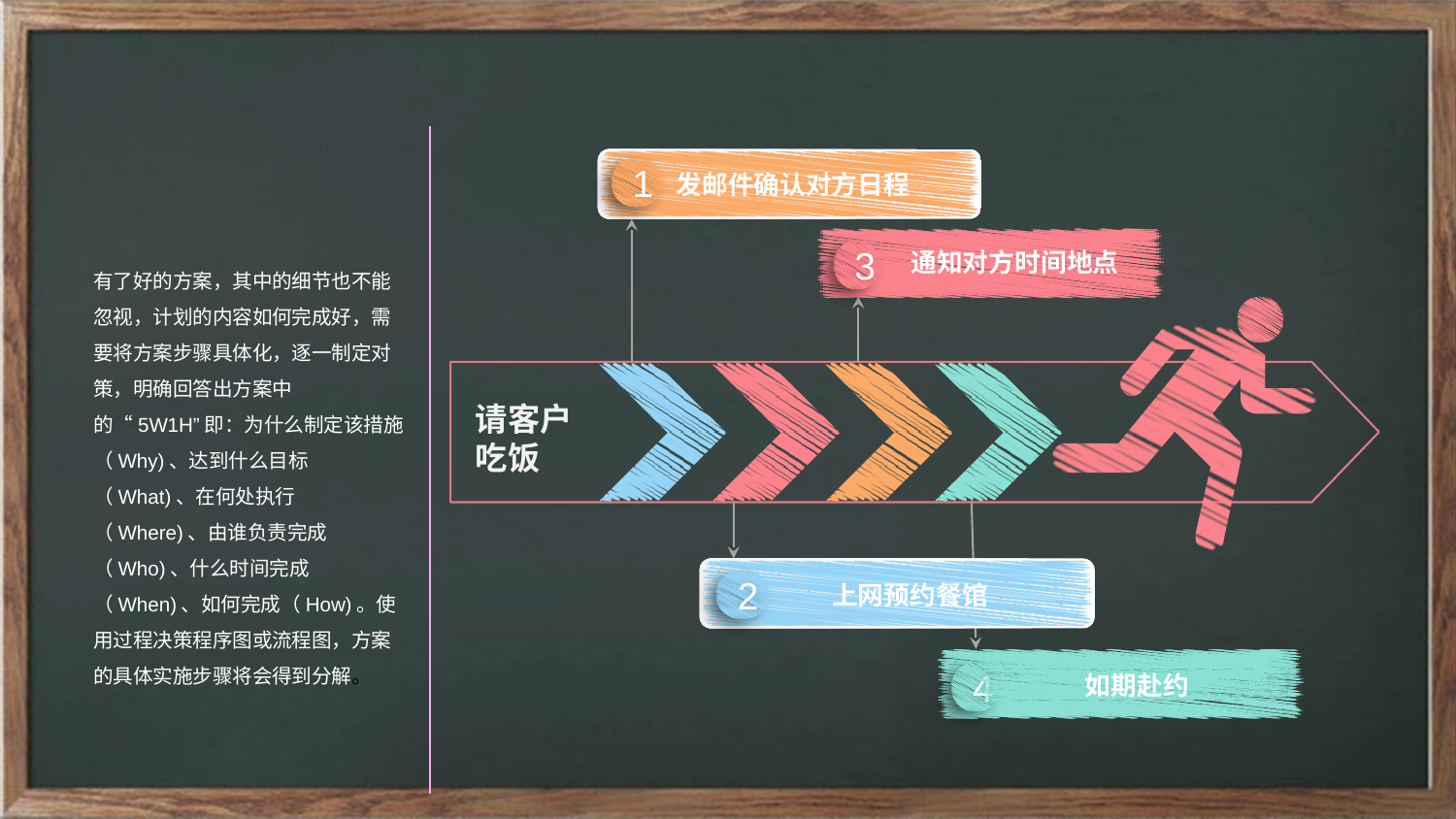

1
发邮件确认对方日程

3
通知对方时间地点
有了好的方案，其中的细节也不能忽视，计划的内容如何完成好，需要将方案步骤具体化，逐一制定对策，明确回答出方案中的“5W1H”即：为什么制定该措施（Why)、达到什么目标（What)、在何处执行（Where)、由谁负责完成（Who)、什么时间完成（When)、如何完成（How)。使用过程决策程序图或流程图，方案的具体实施步骤将会得到分解。

请客户吃饭

2
上网预约餐馆

4
如期赴约